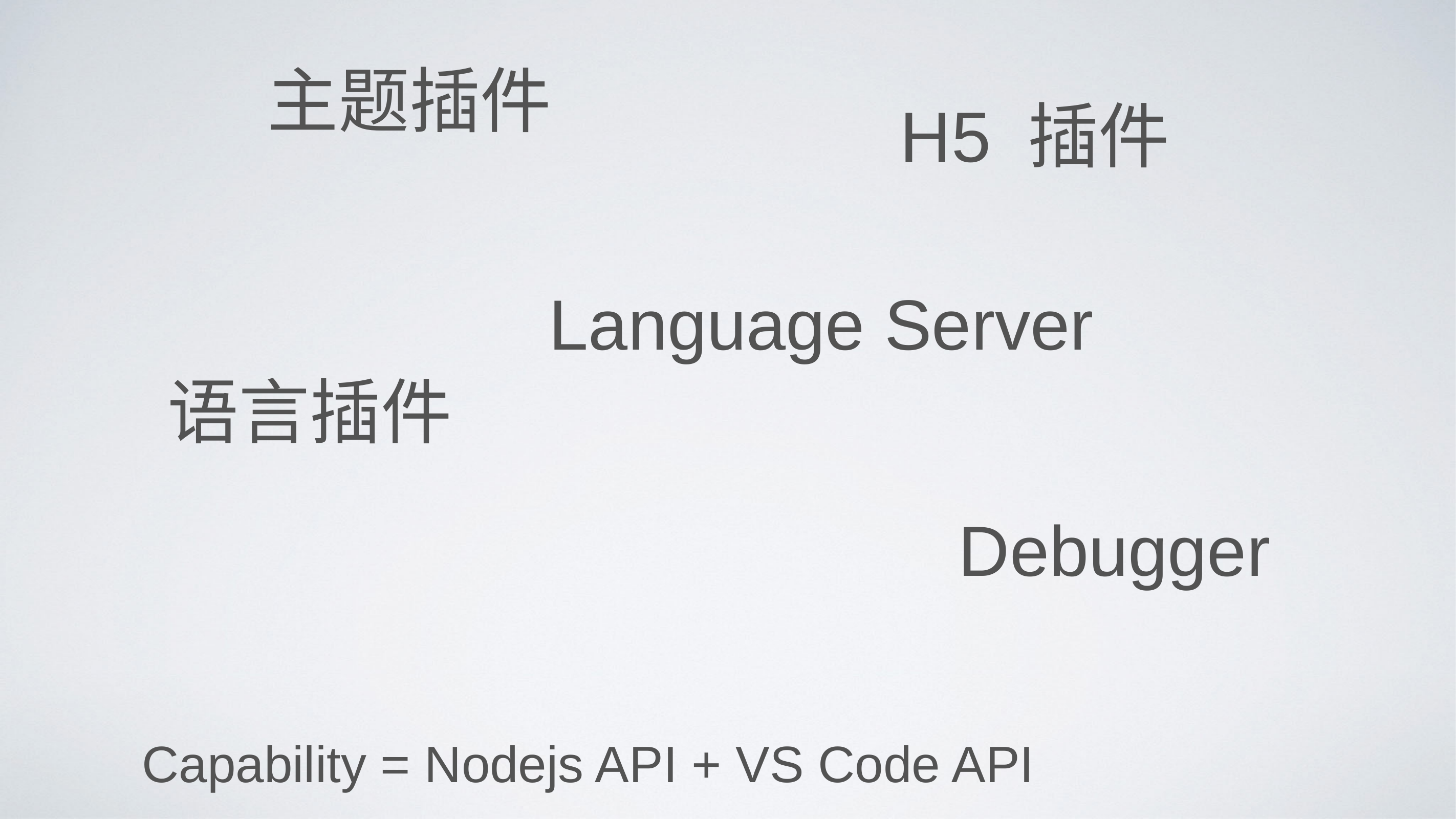

主题插件
H5 插件
 Language Server
语言插件
Debugger
Capability = Nodejs API + VS Code API